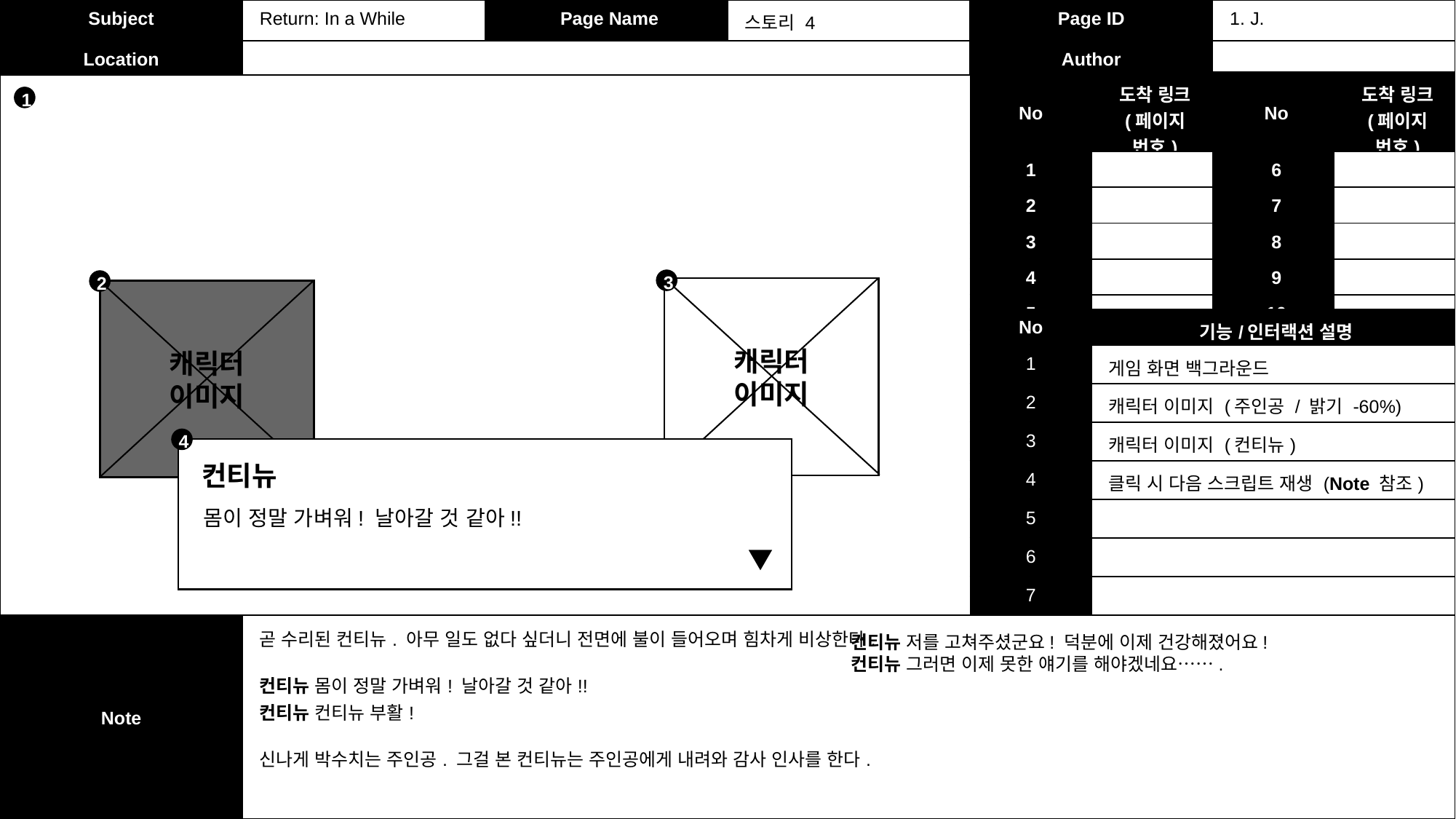

| Subject | Return: In a While | Page Name | 스토리 4 | Page ID | 1. J. |
| --- | --- | --- | --- | --- | --- |
| Location |  |  |  | Author |  |
| No | 도착 링크 (페이지 번호) | No | 도착 링크 (페이지 번호) |
| --- | --- | --- | --- |
| 1 |  | 6 |  |
| 2 |  | 7 |  |
| 3 |  | 8 |  |
| 4 |  | 9 |  |
| 5 |  | 10 |  |
1
3
2

캐릭터
이미지

캐릭터
이미지
| No | 기능/인터랙션 설명 |
| --- | --- |
| 1 | 게임 화면 백그라운드 |
| 2 | 캐릭터 이미지 (주인공 / 밝기 -60%) |
| 3 | 캐릭터 이미지 (컨티뉴) |
| 4 | 클릭 시 다음 스크립트 재생 (Note 참조) |
| 5 |  |
| 6 |  |
| 7 |  |
4

컨티뉴
몸이 정말 가벼워! 날아갈 것 같아!!

| Note | 곧 수리된 컨티뉴. 아무 일도 없다 싶더니 전면에 불이 들어오며 힘차게 비상한다. 컨티뉴 몸이 정말 가벼워! 날아갈 것 같아!! 컨티뉴 컨티뉴 부활! 신나게 박수치는 주인공. 그걸 본 컨티뉴는 주인공에게 내려와 감사 인사를 한다. |
| --- | --- |
컨티뉴 저를 고쳐주셨군요! 덕분에 이제 건강해졌어요!
컨티뉴 그러면 이제 못한 얘기를 해야겠네요…….